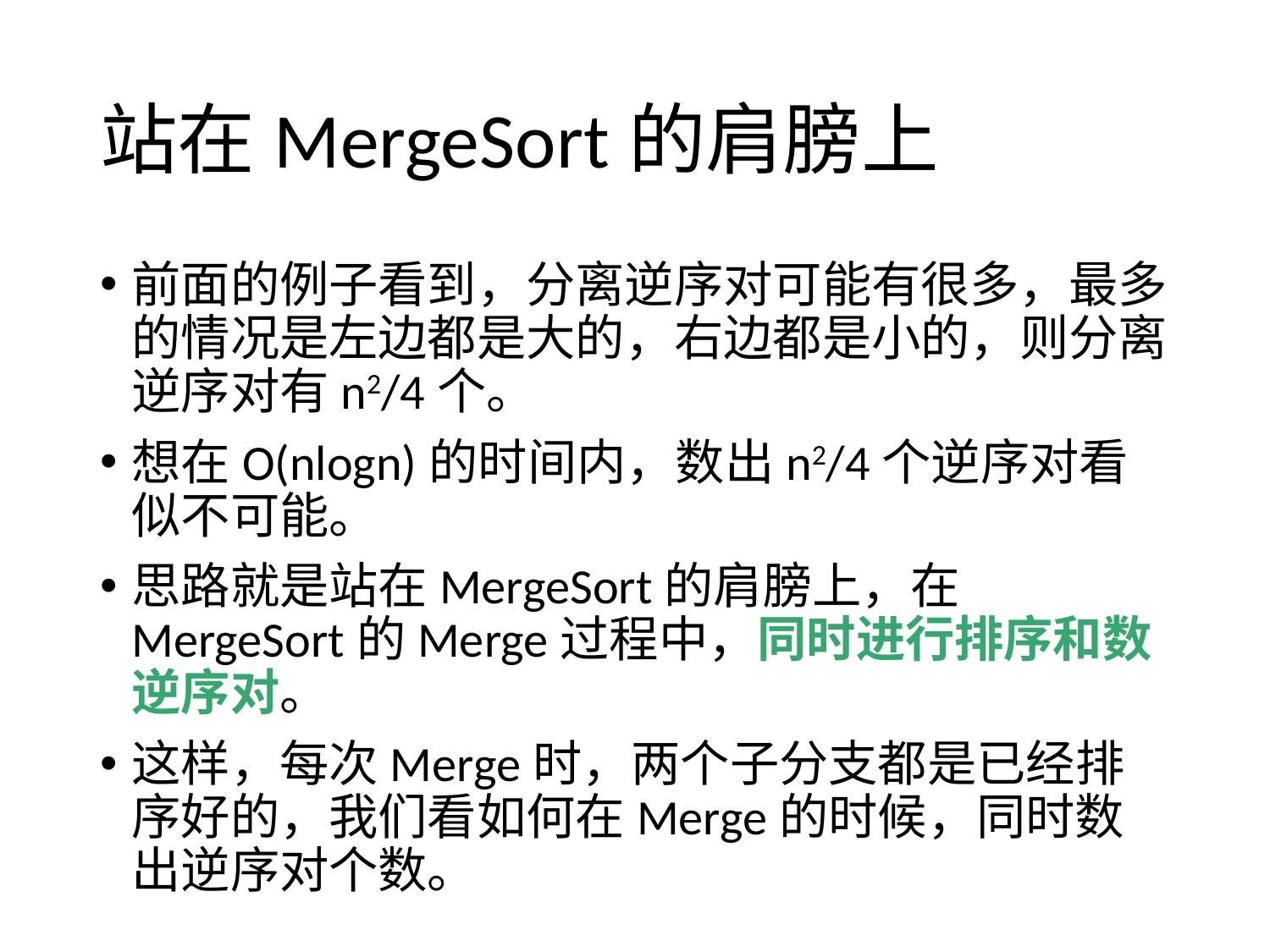

# 站在MergeSort的肩膀上
前面的例子看到，分离逆序对可能有很多，最多的情况是左边都是大的，右边都是小的，则分离逆序对有n2/4个。
想在O(nlogn)的时间内，数出n2/4个逆序对看似不可能。
思路就是站在MergeSort的肩膀上，在MergeSort的Merge过程中，同时进行排序和数逆序对。
这样，每次Merge时，两个子分支都是已经排序好的，我们看如何在Merge的时候，同时数出逆序对个数。